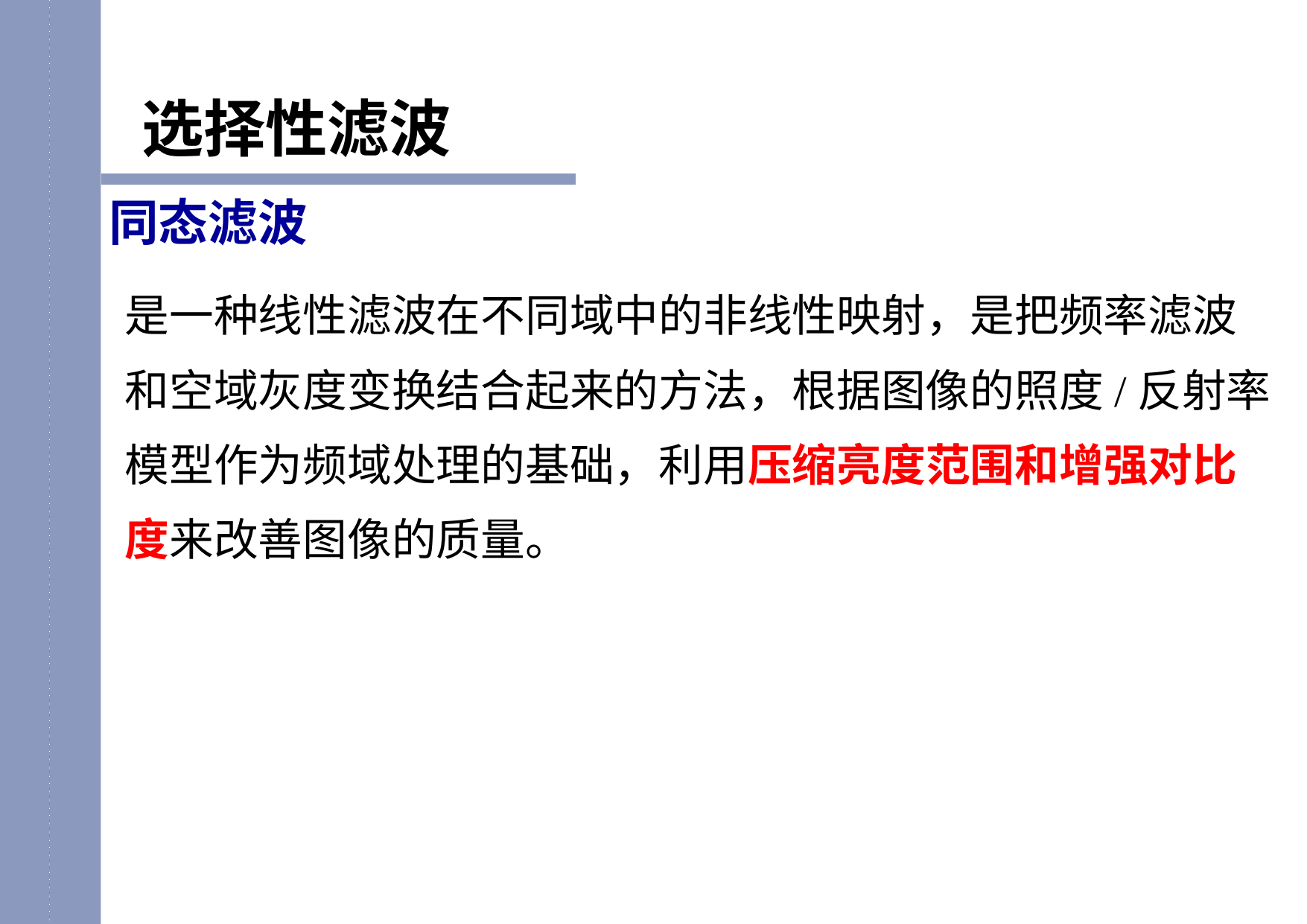

选择性滤波
同态滤波
是一种线性滤波在不同域中的非线性映射，是把频率滤波和空域灰度变换结合起来的方法，根据图像的照度/反射率模型作为频域处理的基础，利用压缩亮度范围和增强对比度来改善图像的质量。